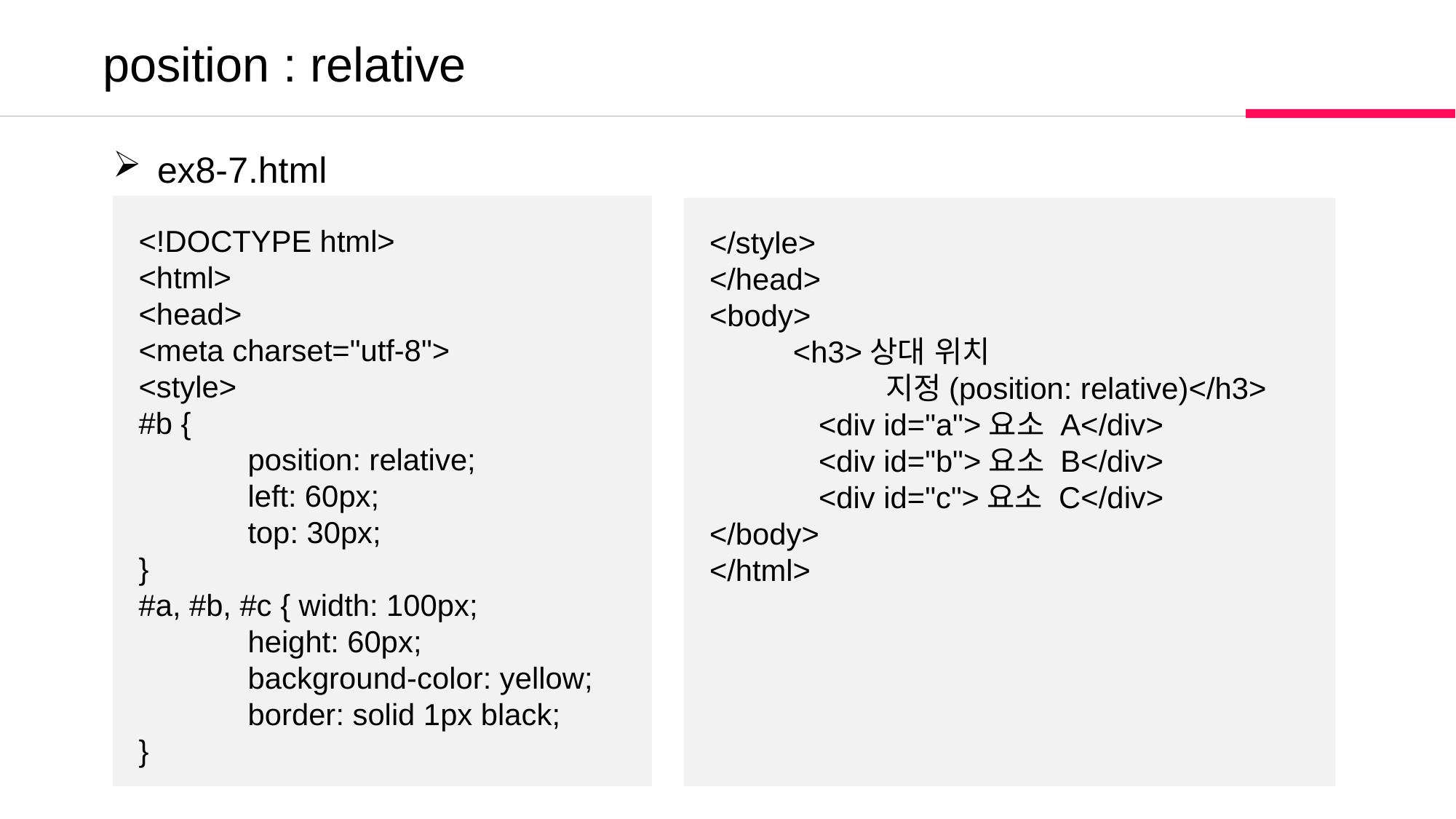

position : relative

 ex8-7.html
<!DOCTYPE html>
<html>
<head>
<meta charset="utf-8">
<style>
#b {
	position: relative;
	left: 60px;
	top: 30px;
}
#a, #b, #c { width: 100px;
	height: 60px;
	background-color: yellow;
	border: solid 1px black;
}
</style>
</head>
<body>
          <h3>상대 위치
	       지정(position: relative)</h3>
	<div id="a">요소 A</div>
	<div id="b">요소 B</div>
	<div id="c">요소 C</div>
</body>
</html>